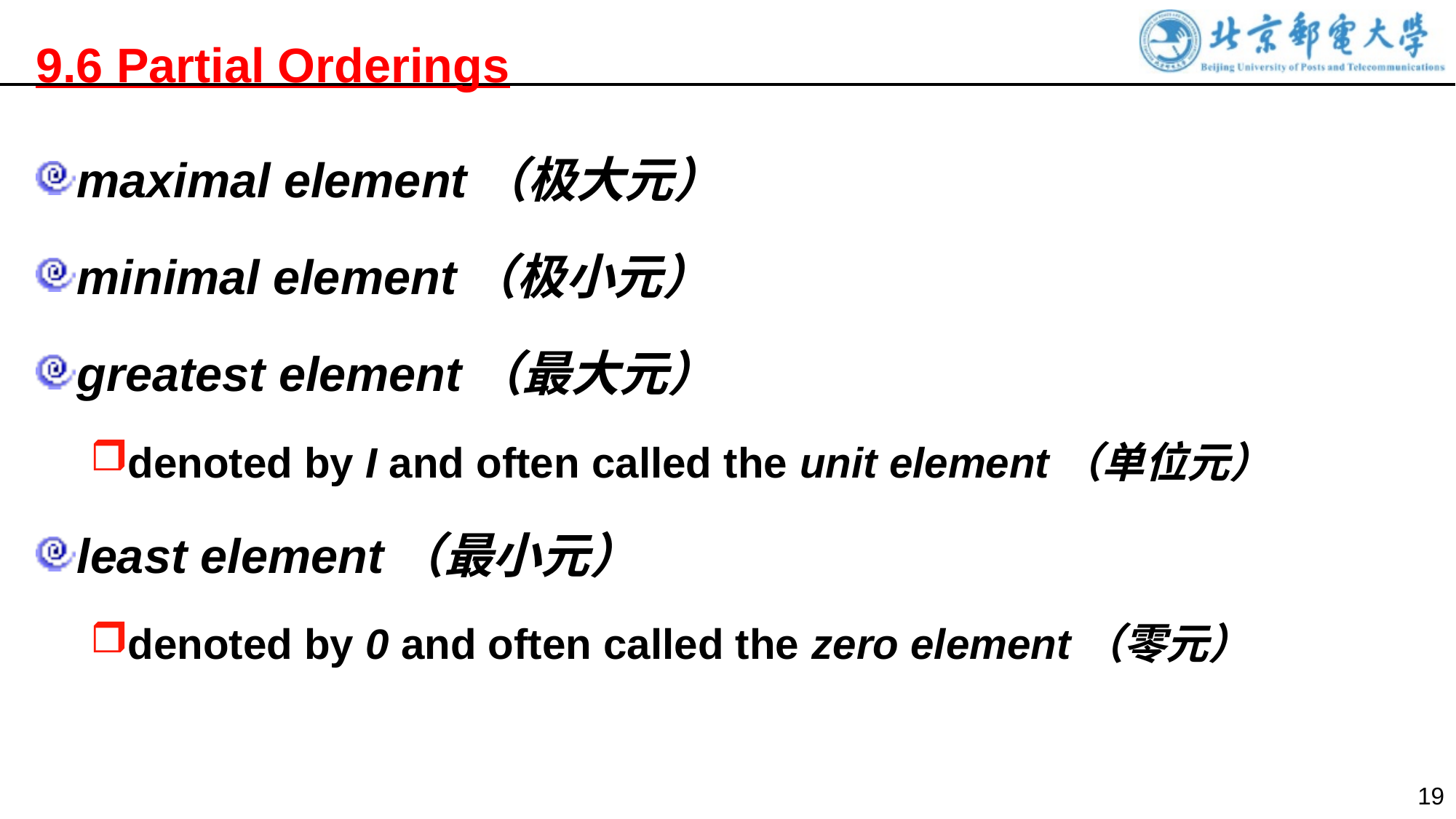

9.6 Partial Orderings
maximal element（极大元）
minimal element（极小元）
greatest element（最大元）
denoted by I and often called the unit element（单位元）
least element（最小元）
denoted by 0 and often called the zero element（零元）